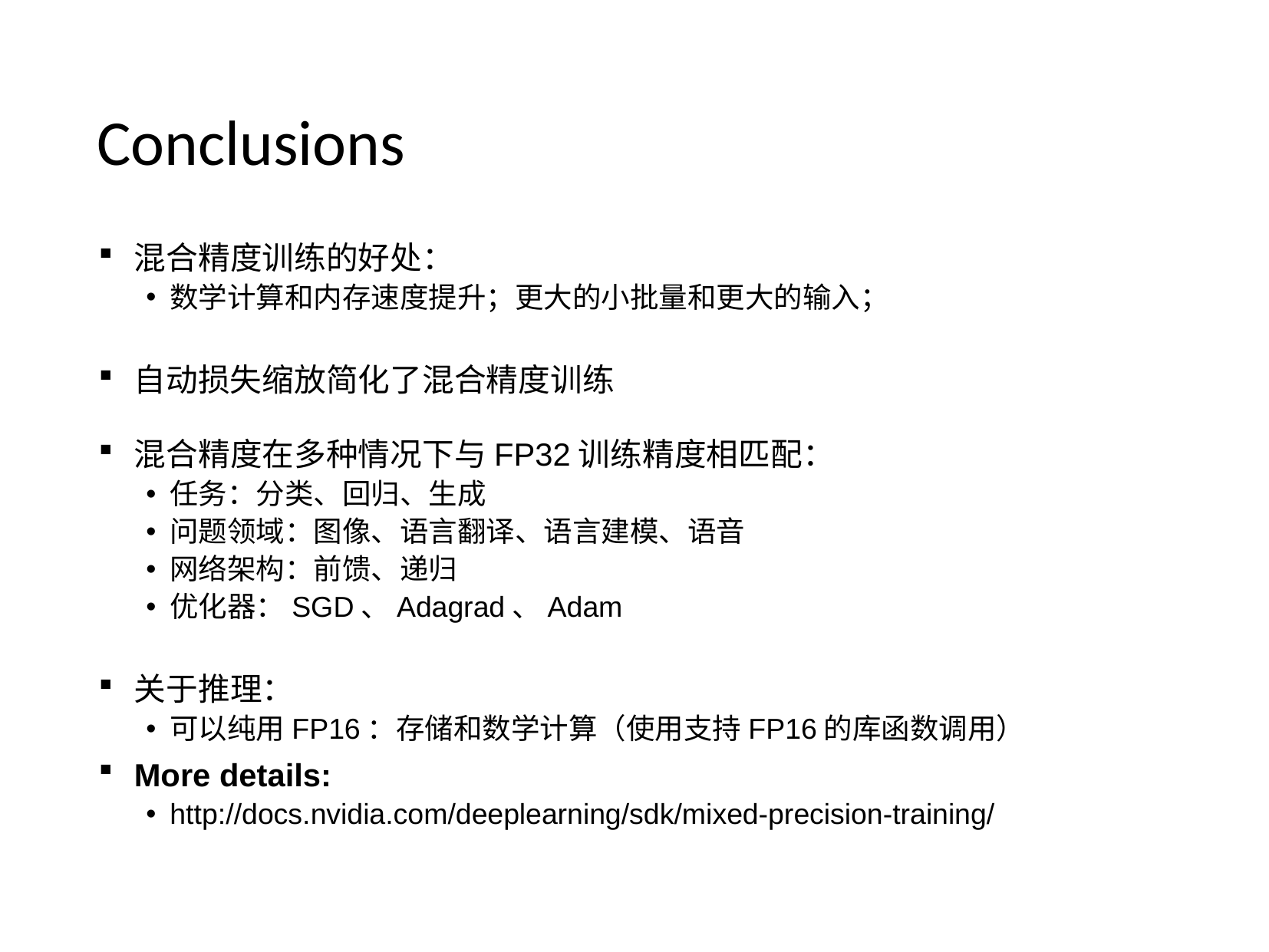

# Conclusions
混合精度训练的好处：
数学计算和内存速度提升；更大的小批量和更大的输入；

自动损失缩放简化了混合精度训练

混合精度在多种情况下与FP32训练精度相匹配：
任务：分类、回归、生成
问题领域：图像、语言翻译、语言建模、语音
网络架构：前馈、递归
优化器：SGD、Adagrad、Adam

关于推理：
可以纯用FP16：存储和数学计算（使用支持FP16的库函数调用）
More details:
http://docs.nvidia.com/deeplearning/sdk/mixed-precision-training/